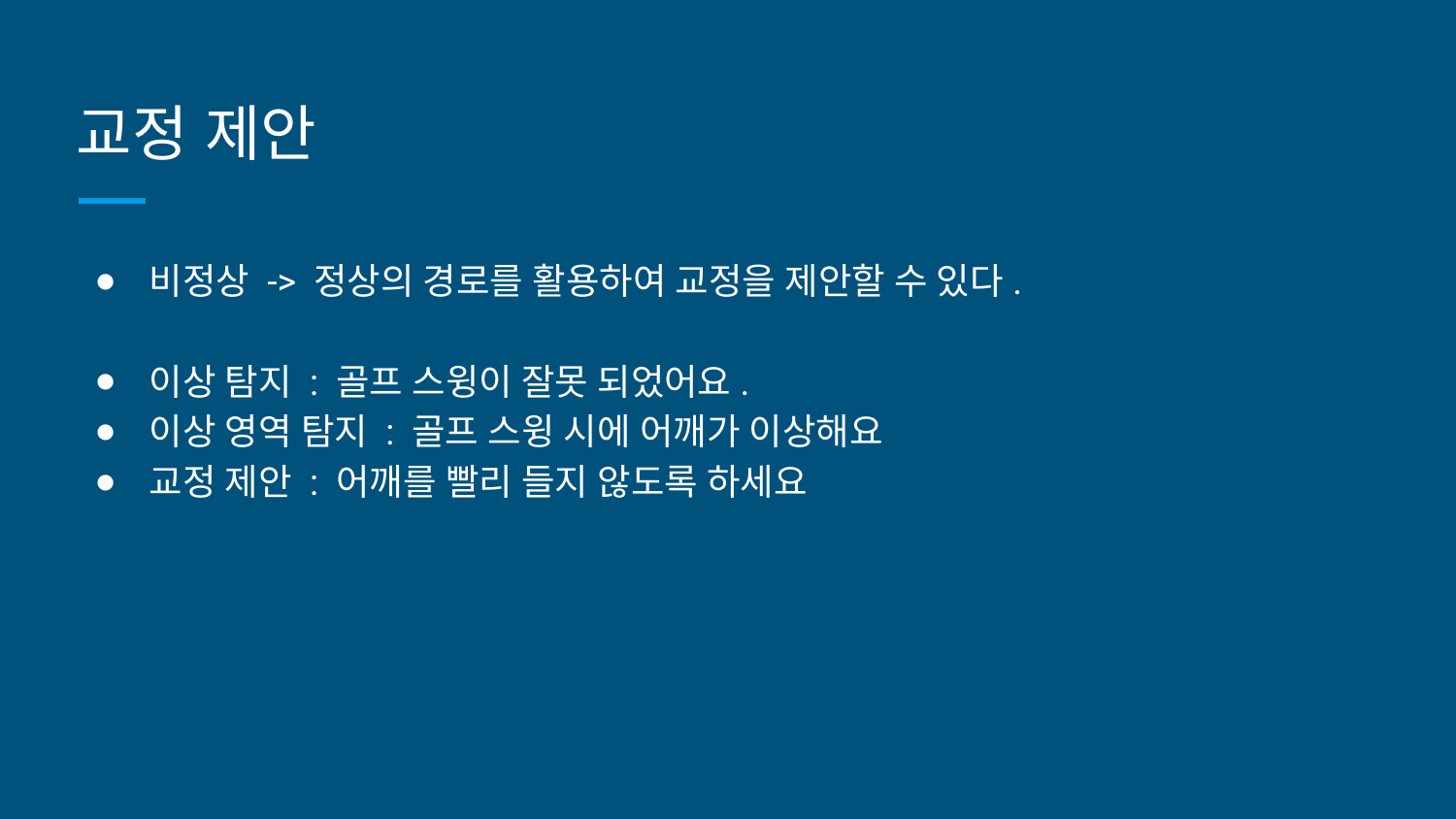

# 교정 제안
비정상 -> 정상의 경로를 활용하여 교정을 제안할 수 있다.

이상 탐지 : 골프 스윙이 잘못 되었어요.
이상 영역 탐지 : 골프 스윙 시에 어깨가 이상해요
교정 제안 : 어깨를 빨리 들지 않도록 하세요